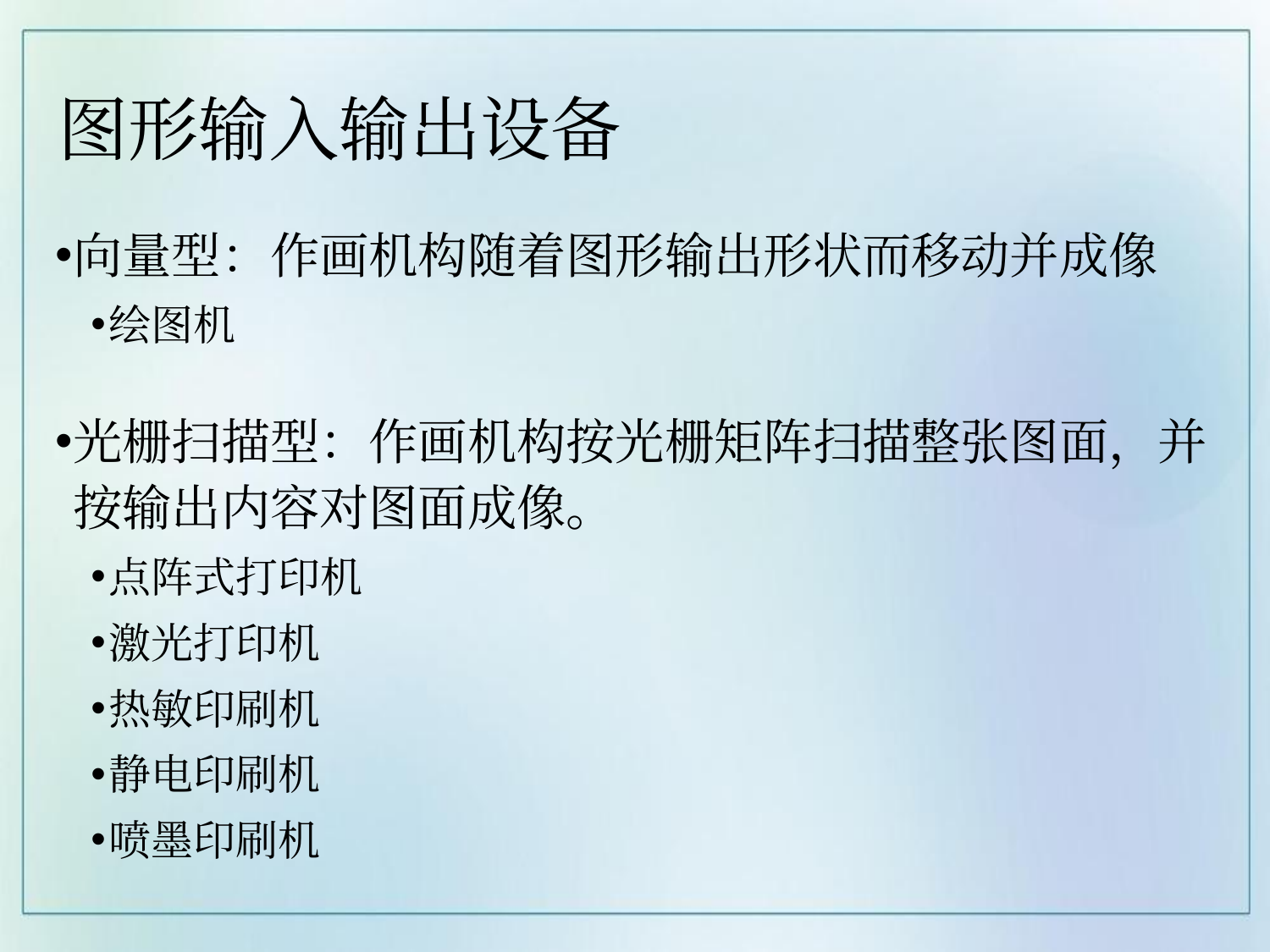

# 图形输入输出设备
向量型：作画机构随着图形输出形状而移动并成像
绘图机
光栅扫描型：作画机构按光栅矩阵扫描整张图面，并按输出内容对图面成像。
点阵式打印机
激光打印机
热敏印刷机
静电印刷机
喷墨印刷机